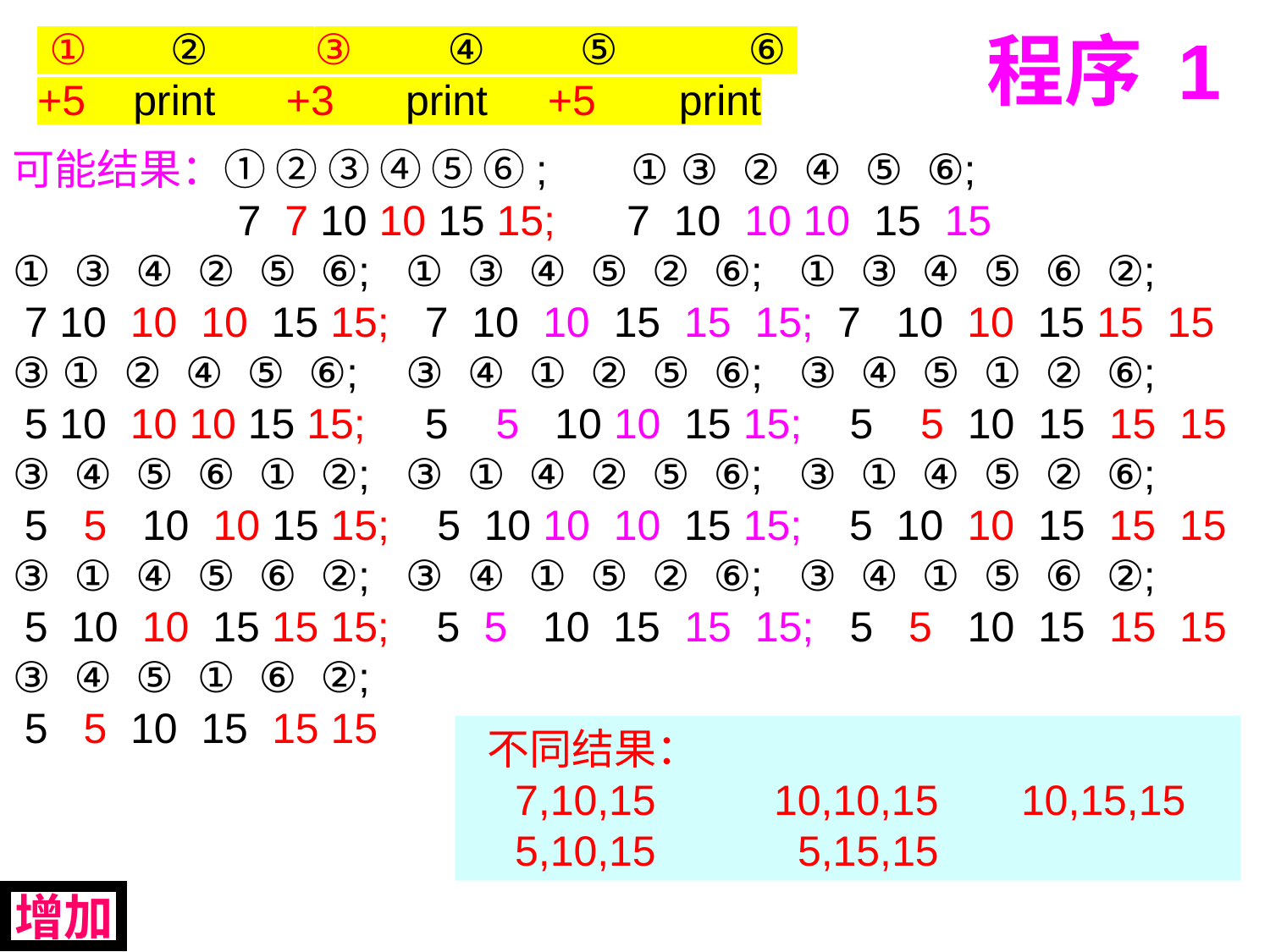

# 程序 1
 ①       ②         ③        ④        ⑤           ⑥
+5    print      +3      print     +5       print
可能结果：① ② ③ ④ ⑤ ⑥;       ① ③  ②  ④  ⑤  ⑥;
                   7  7 10 10 15 15;      7  10  10 10  15  15
①  ③  ④  ②  ⑤  ⑥;   ①  ③  ④  ⑤  ②  ⑥;   ①  ③  ④  ⑤  ⑥  ②;
 7 10  10  10  15 15;   7  10  10  15  15  15;  7   10  10  15 15  15
③ ①  ②  ④  ⑤  ⑥;    ③  ④  ①  ②  ⑤  ⑥;   ③  ④  ⑤  ①  ②  ⑥;
 5 10  10 10 15 15;     5    5   10 10  15 15;    5    5  10  15  15  15
③  ④  ⑤  ⑥  ①  ②;   ③  ①  ④  ②  ⑤  ⑥;   ③  ①  ④  ⑤  ②  ⑥;
 5   5   10  10 15 15;    5  10 10  10  15 15;    5  10  10  15  15  15
③  ①  ④  ⑤  ⑥  ②;   ③  ④  ①  ⑤  ②  ⑥;   ③  ④  ①  ⑤  ⑥  ②;
 5  10  10  15 15 15;    5  5   10  15  15  15;   5   5   10  15  15  15
③  ④  ⑤  ①  ⑥  ②;
 5   5  10  15  15 15
 不同结果：
    7,10,15          10,10,15       10,15,15
    5,10,15            5,15,15
增加